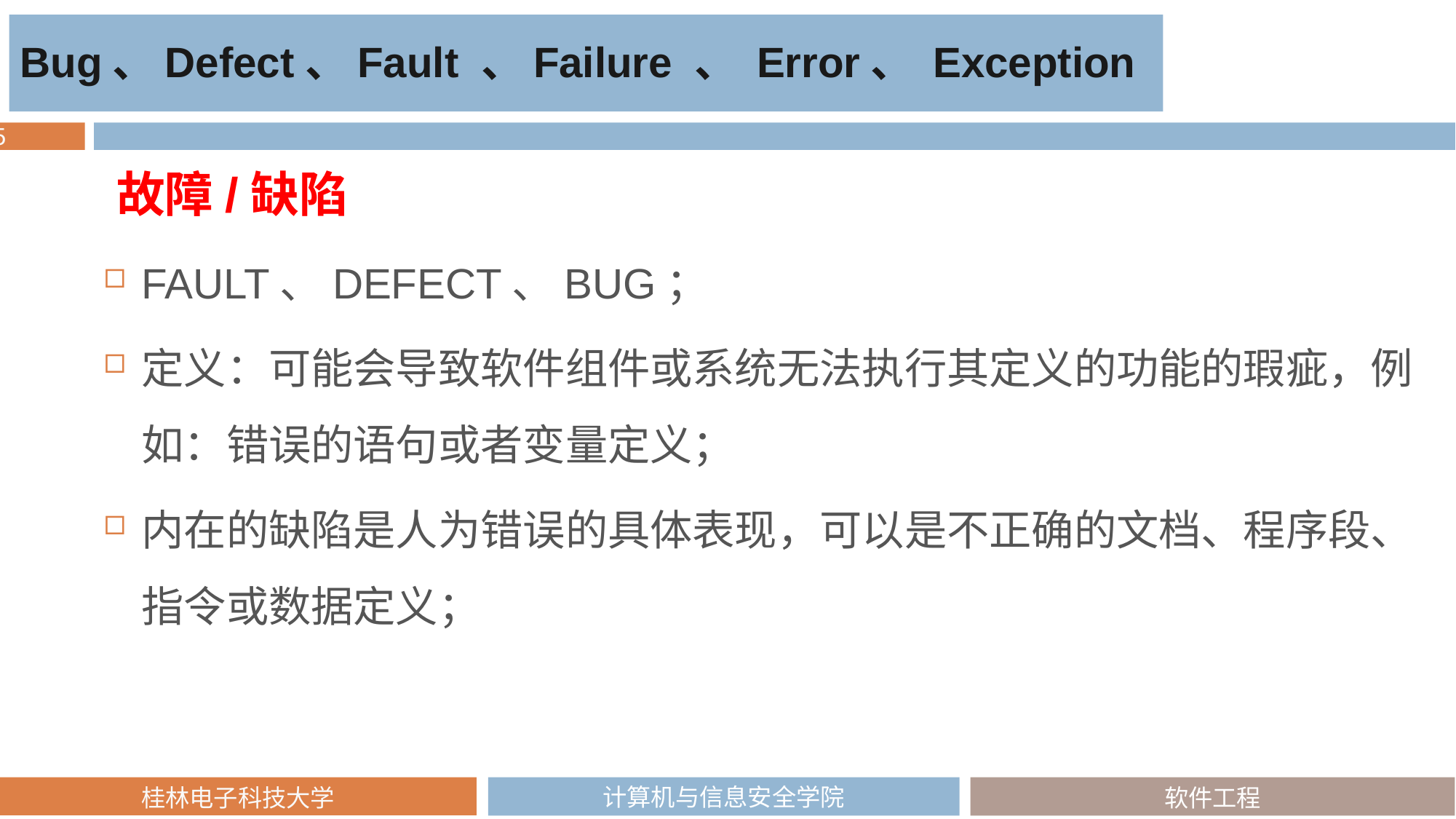

Bug、Defect、Fault 、Failure 、 Error、 Exception
# 相关术语
故障/缺陷
FAULT、DEFECT、BUG；
定义：可能会导致软件组件或系统无法执行其定义的功能的瑕疵，例如：错误的语句或者变量定义；
内在的缺陷是人为错误的具体表现，可以是不正确的文档、程序段、指令或数据定义；